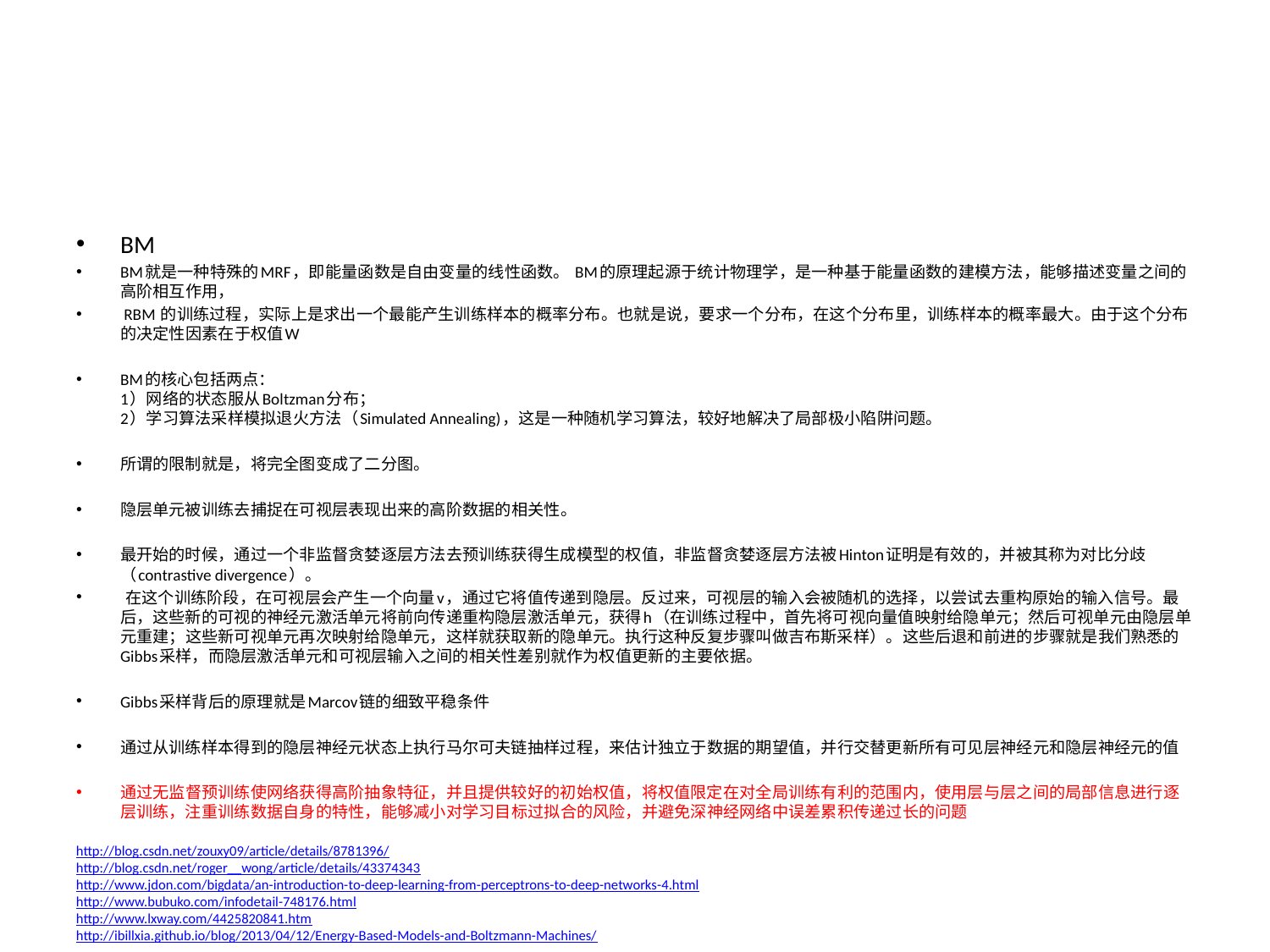

#
BM
BM就是一种特殊的MRF，即能量函数是自由变量的线性函数。 BM的原理起源于统计物理学，是一种基于能量函数的建模方法，能够描述变量之间的高阶相互作用，
 RBM 的训练过程，实际上是求出一个最能产生训练样本的概率分布。也就是说，要求一个分布，在这个分布里，训练样本的概率最大。由于这个分布的决定性因素在于权值W

BM的核心包括两点：
1）网络的状态服从Boltzman分布；
2）学习算法采样模拟退火方法（Simulated Annealing)，这是一种随机学习算法，较好地解决了局部极小陷阱问题。

所谓的限制就是，将完全图变成了二分图。

隐层单元被训练去捕捉在可视层表现出来的高阶数据的相关性。

最开始的时候，通过一个非监督贪婪逐层方法去预训练获得生成模型的权值，非监督贪婪逐层方法被Hinton证明是有效的，并被其称为对比分歧（contrastive divergence）。
 在这个训练阶段，在可视层会产生一个向量v，通过它将值传递到隐层。反过来，可视层的输入会被随机的选择，以尝试去重构原始的输入信号。最后，这些新的可视的神经元激活单元将前向传递重构隐层激活单元，获得h（在训练过程中，首先将可视向量值映射给隐单元；然后可视单元由隐层单元重建；这些新可视单元再次映射给隐单元，这样就获取新的隐单元。执行这种反复步骤叫做吉布斯采样）。这些后退和前进的步骤就是我们熟悉的Gibbs采样，而隐层激活单元和可视层输入之间的相关性差别就作为权值更新的主要依据。

Gibbs采样背后的原理就是Marcov链的细致平稳条件

通过从训练样本得到的隐层神经元状态上执行马尔可夫链抽样过程，来估计独立于数据的期望值，并行交替更新所有可见层神经元和隐层神经元的值

通过无监督预训练使网络获得高阶抽象特征，并且提供较好的初始权值，将权值限定在对全局训练有利的范围内，使用层与层之间的局部信息进行逐层训练，注重训练数据自身的特性，能够减小对学习目标过拟合的风险，并避免深神经网络中误差累积传递过长的问题

http://blog.csdn.net/zouxy09/article/details/8781396/
http://blog.csdn.net/roger__wong/article/details/43374343
http://www.jdon.com/bigdata/an-introduction-to-deep-learning-from-perceptrons-to-deep-networks-4.html
http://www.bubuko.com/infodetail-748176.html
http://www.lxway.com/4425820841.htm
http://ibillxia.github.io/blog/2013/04/12/Energy-Based-Models-and-Boltzmann-Machines/